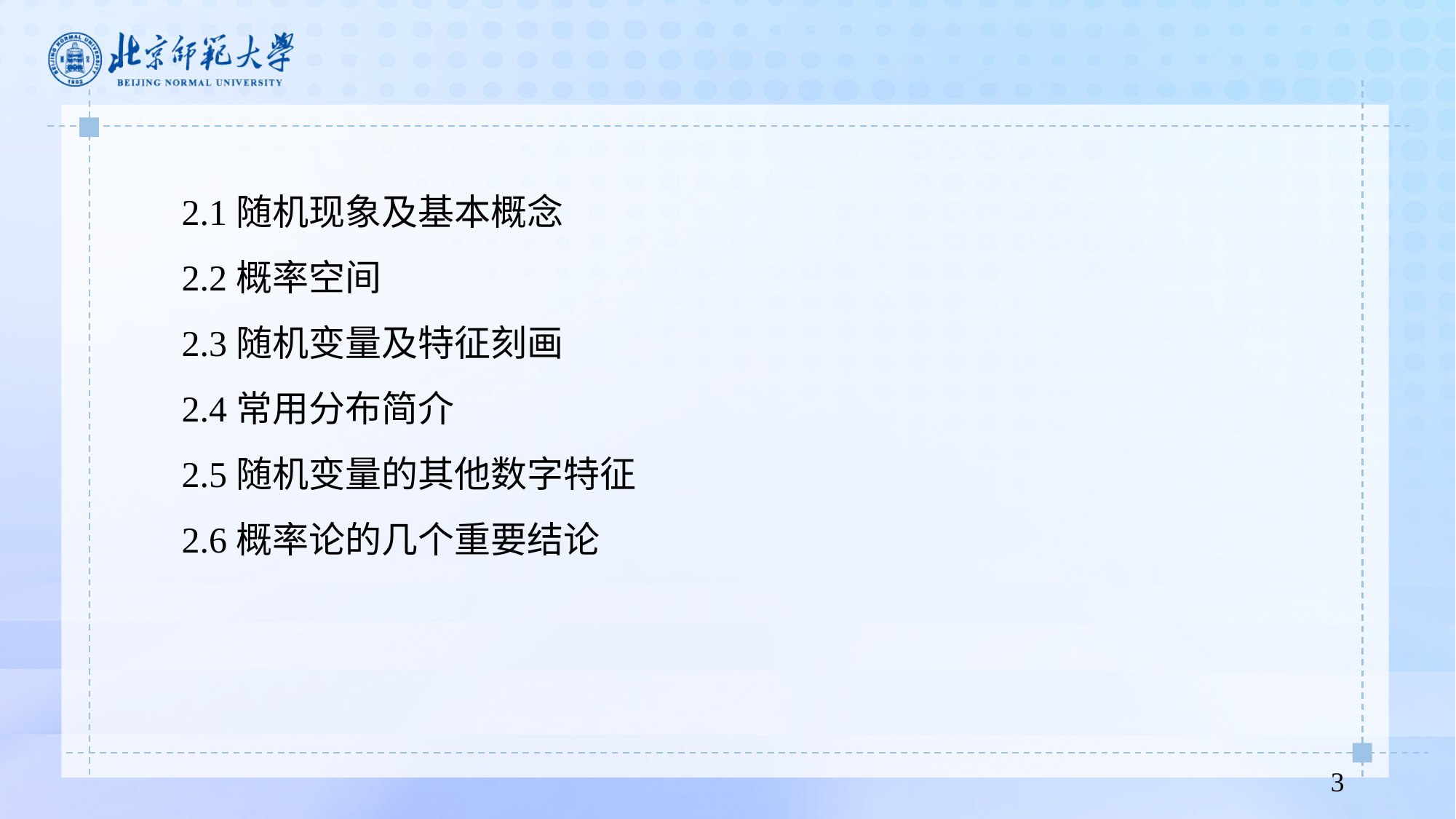

2.1随机现象及基本概念
2.2概率空间
2.3随机变量及特征刻画
2.4常用分布简介
2.5随机变量的其他数字特征
2.6概率论的几个重要结论
3